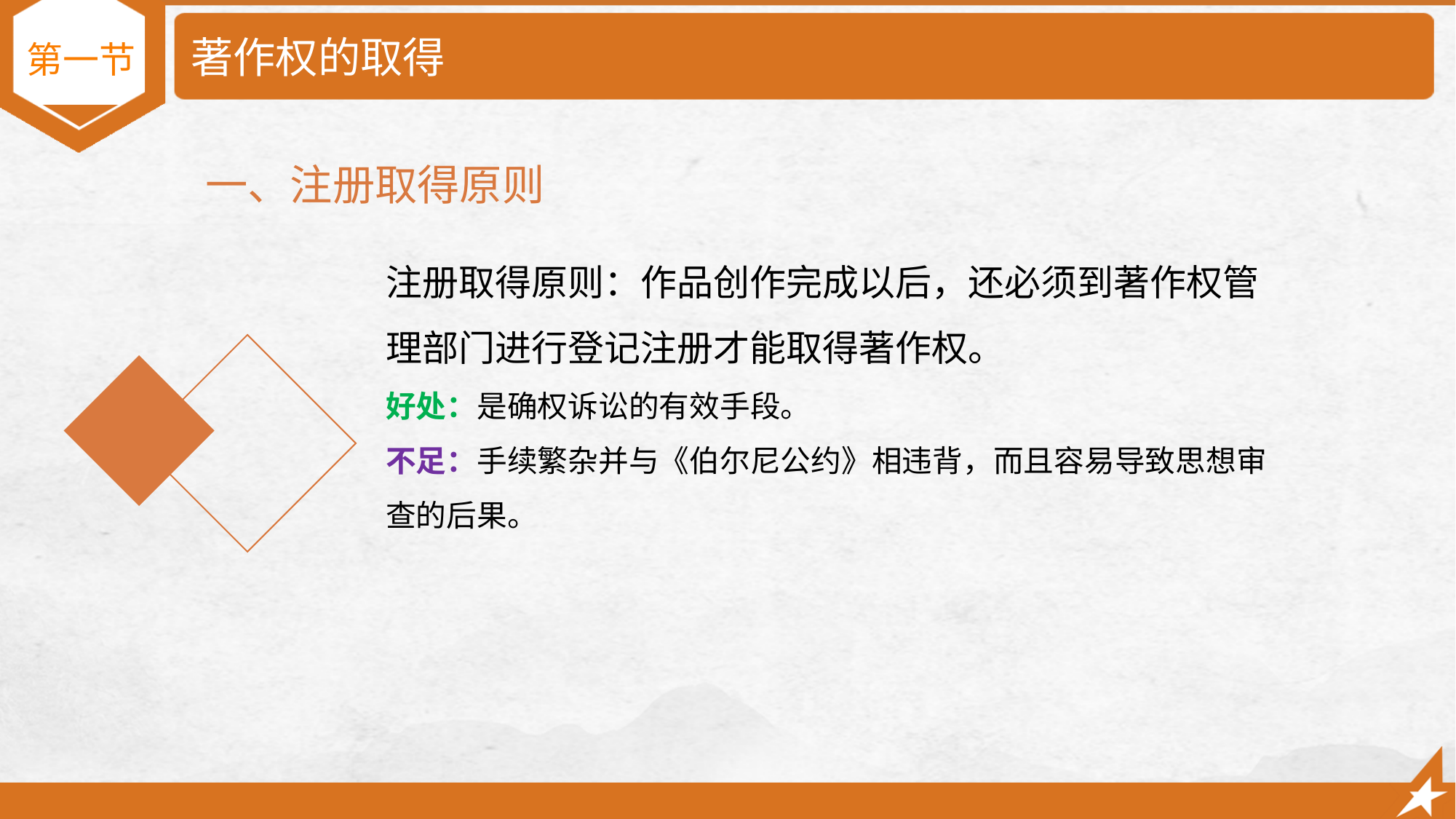

# 著作权的取得
第一节
一、注册取得原则
注册取得原则：作品创作完成以后，还必须到著作权管理部门进行登记注册才能取得著作权。
好处：是确权诉讼的有效手段。
不足：手续繁杂并与《伯尔尼公约》相违背，而且容易导致思想审查的后果。